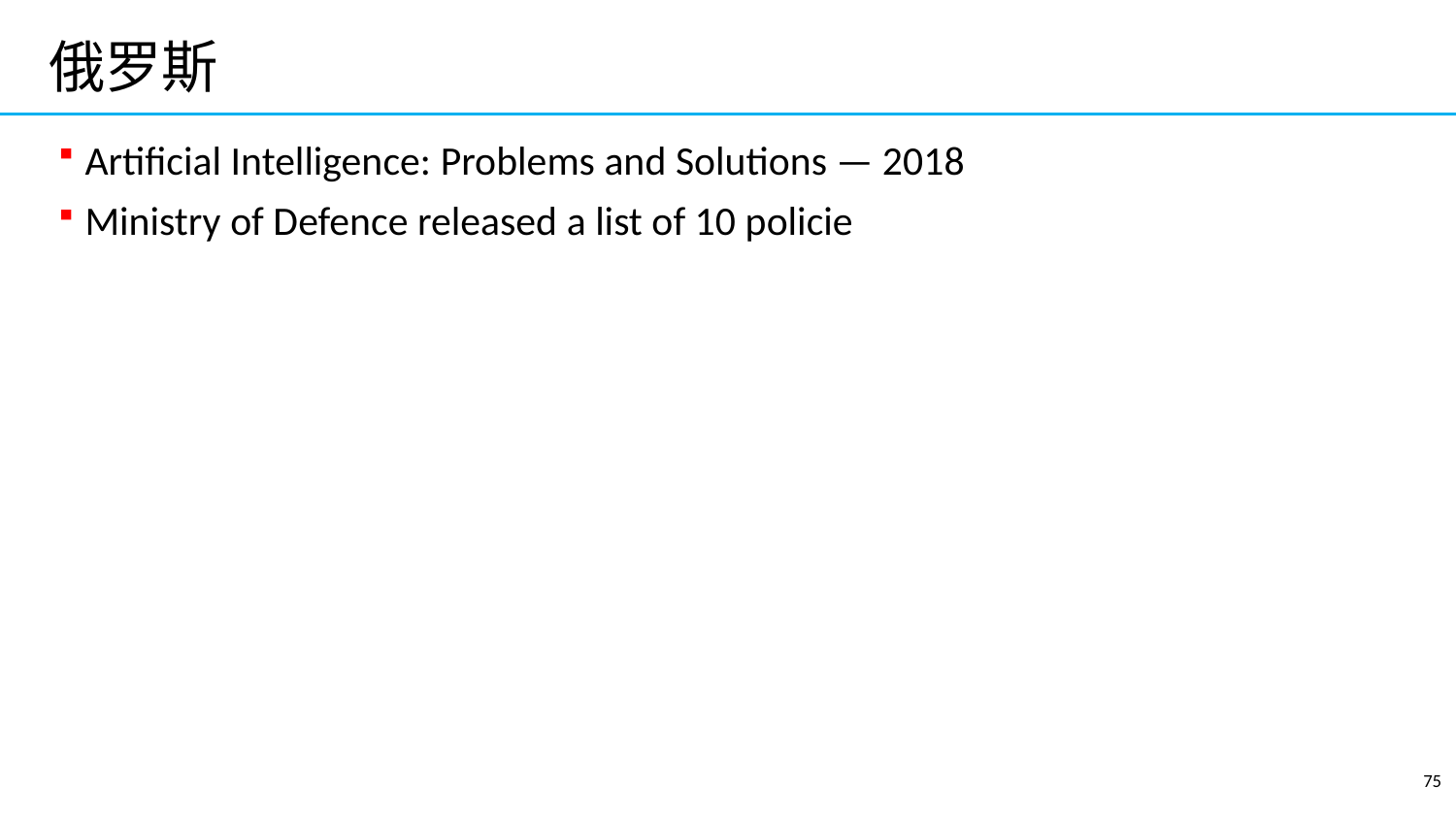

# 俄罗斯

Artificial Intelligence: Problems and Solutions — 2018
Ministry of Defence released a list of 10 policie
75